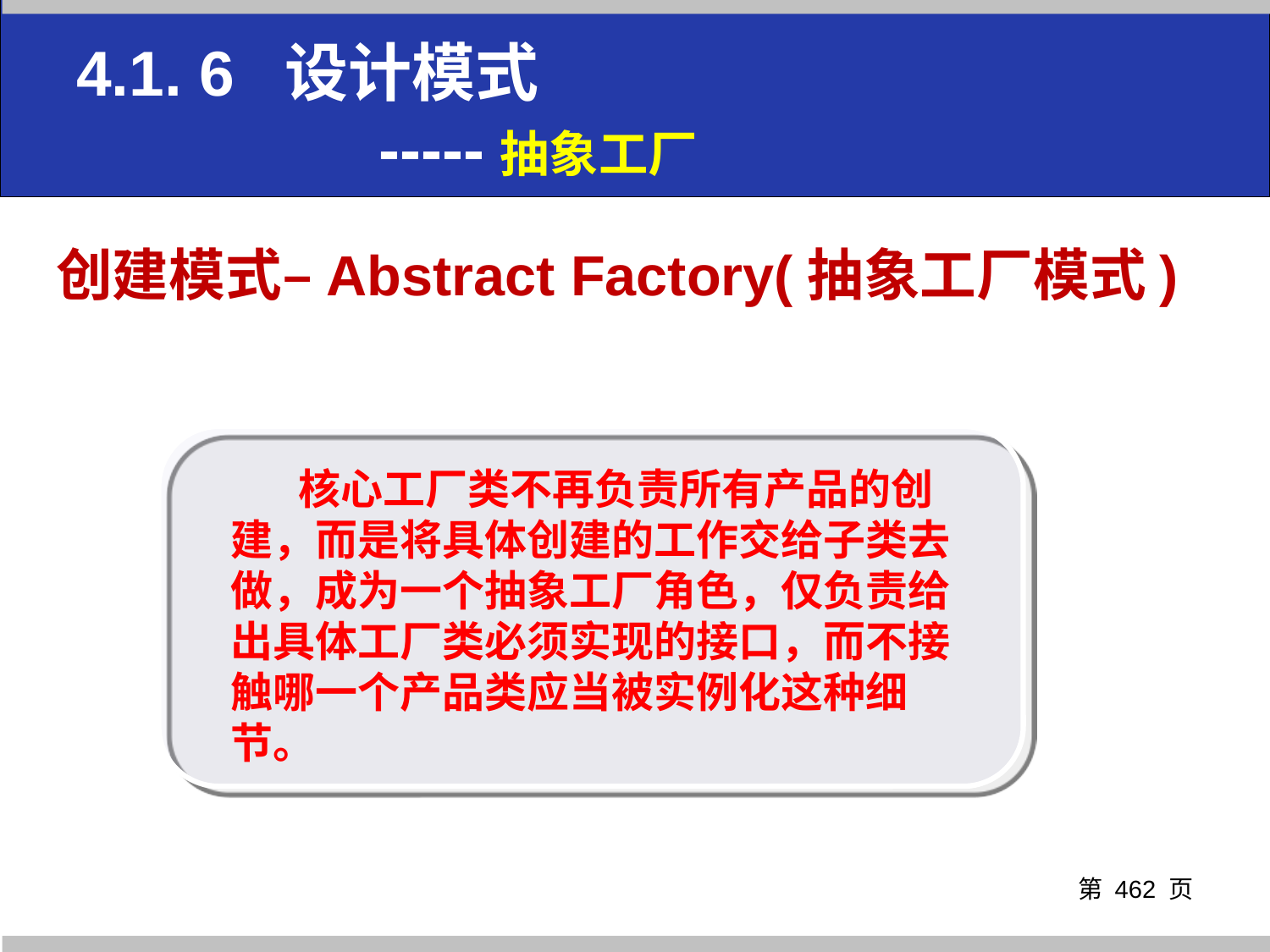

# 4.1. 6  设计模式 -----抽象工厂
创建模式–Abstract Factory(抽象工厂模式)

      核心工厂类不再负责所有产品的创建，而是将具体创建的工作交给子类去做，成为一个抽象工厂角色，仅负责给出具体工厂类必须实现的接口，而不接触哪一个产品类应当被实例化这种细节。
第 462 页